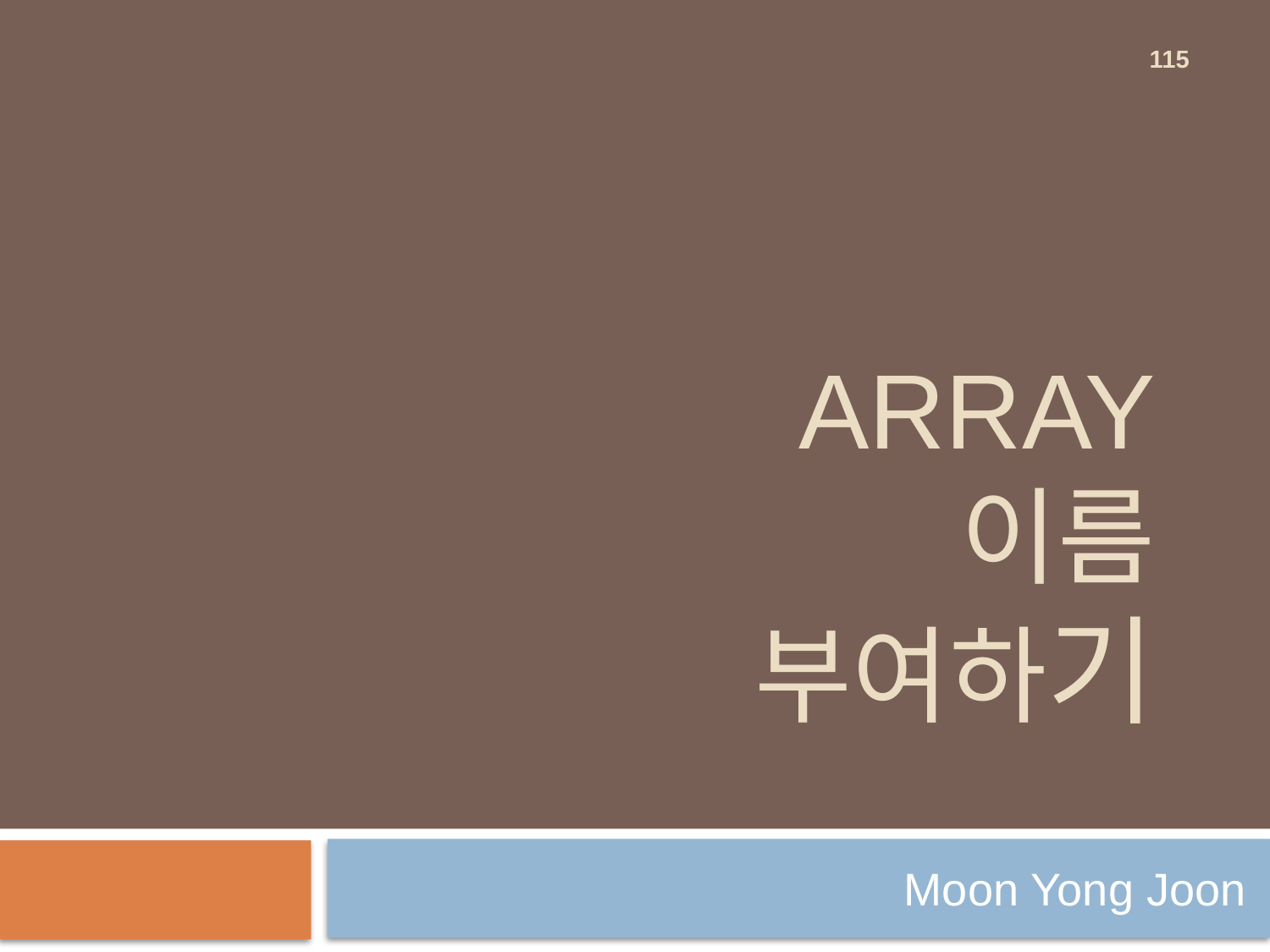

115
# array 이름 부여하기
Moon Yong Joon